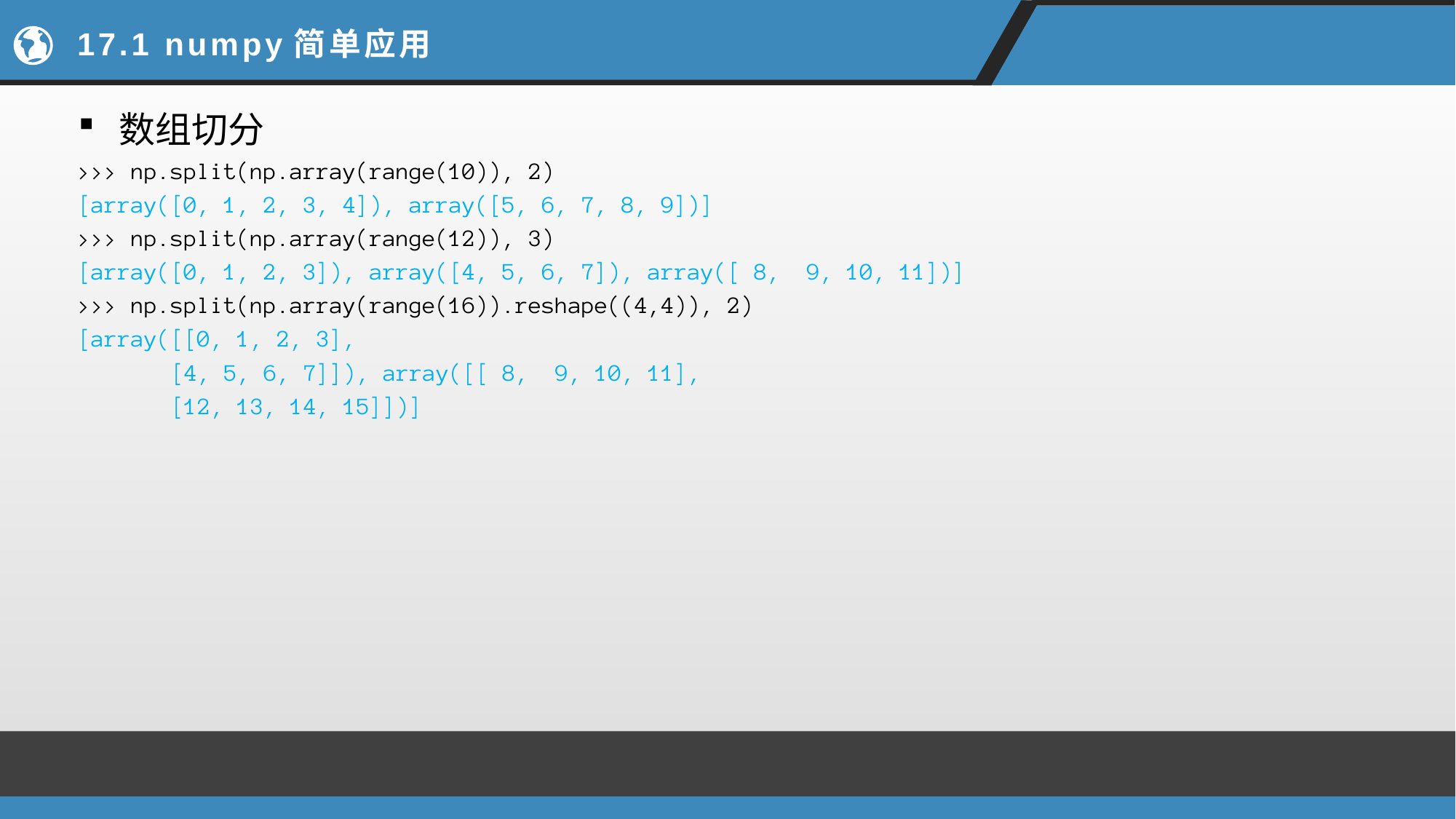

# 17.1 numpy简单应用

数组切分
>>> np.split(np.array(range(10)), 2)
[array([0, 1, 2, 3, 4]), array([5, 6, 7, 8, 9])]
>>> np.split(np.array(range(12)), 3)
[array([0, 1, 2, 3]), array([4, 5, 6, 7]), array([ 8,  9, 10, 11])]
>>> np.split(np.array(range(16)).reshape((4,4)), 2)
[array([[0, 1, 2, 3],
       [4, 5, 6, 7]]), array([[ 8,  9, 10, 11],
       [12, 13, 14, 15]])]